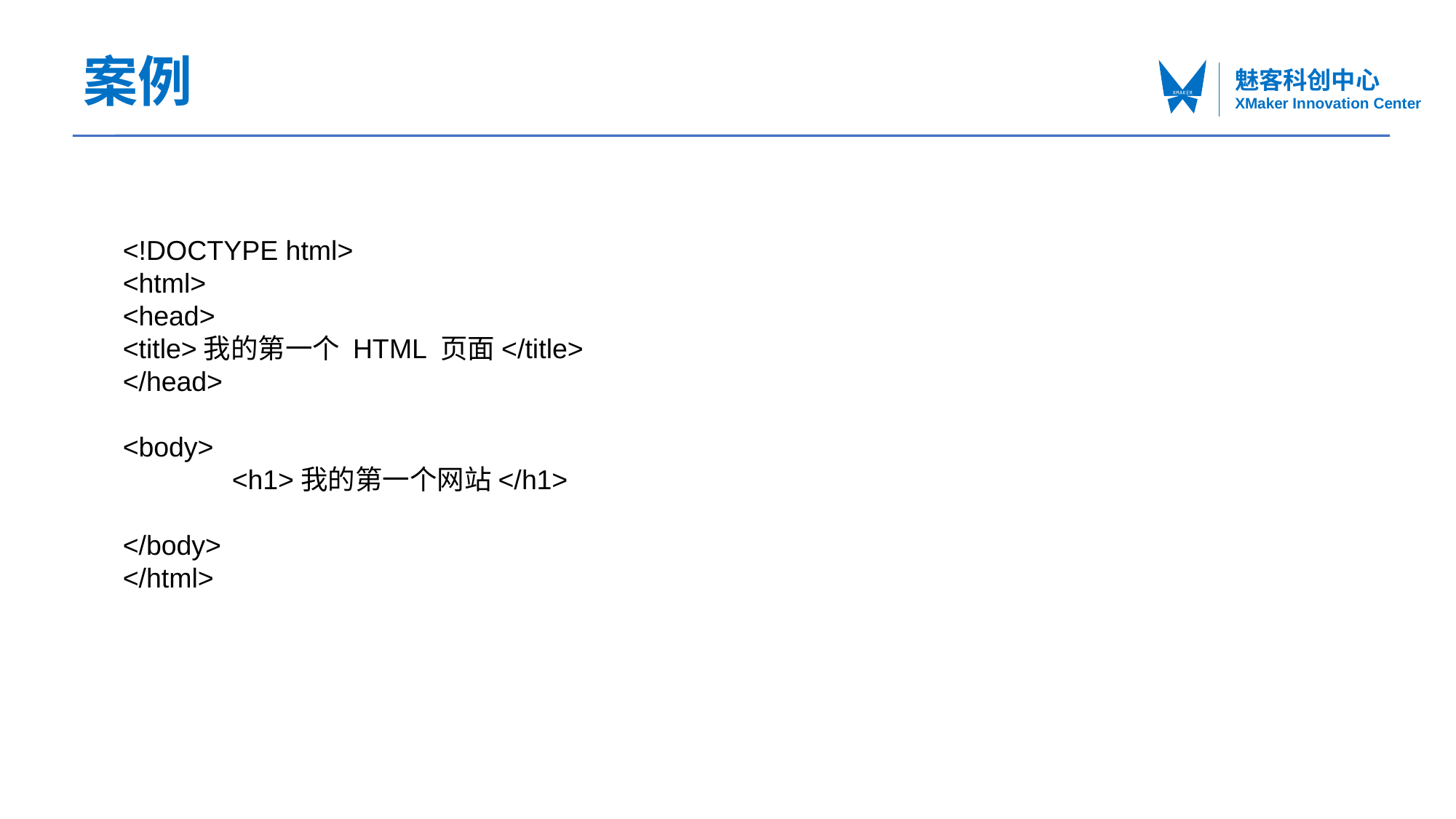

# 案例
<!DOCTYPE html>
<html>
<head>
<title>我的第一个 HTML 页面</title>
</head>

<body>
	<h1>我的第一个网站</h1>

</body>
</html>